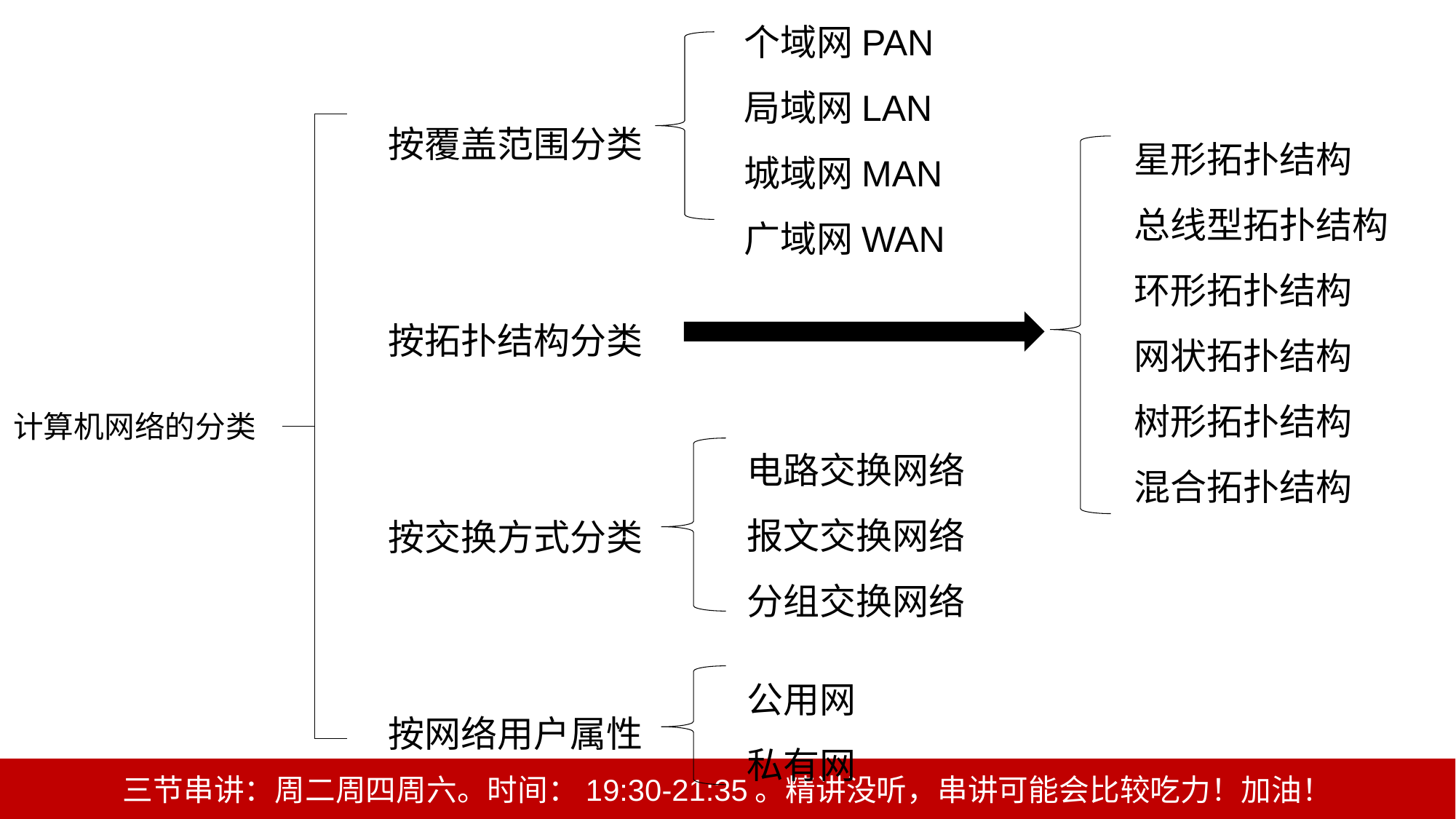

个域网PAN
局域网LAN
城域网MAN
广域网WAN
1.1.4.0计算机网络的分类

按覆盖范围分类

按拓扑结构分类

按交换方式分类

按网络用户属性
星形拓扑结构
总线型拓扑结构
环形拓扑结构
网状拓扑结构
树形拓扑结构
混合拓扑结构

计算机网络的分类
电路交换网络
报文交换网络
分组交换网络

公用网
私有网